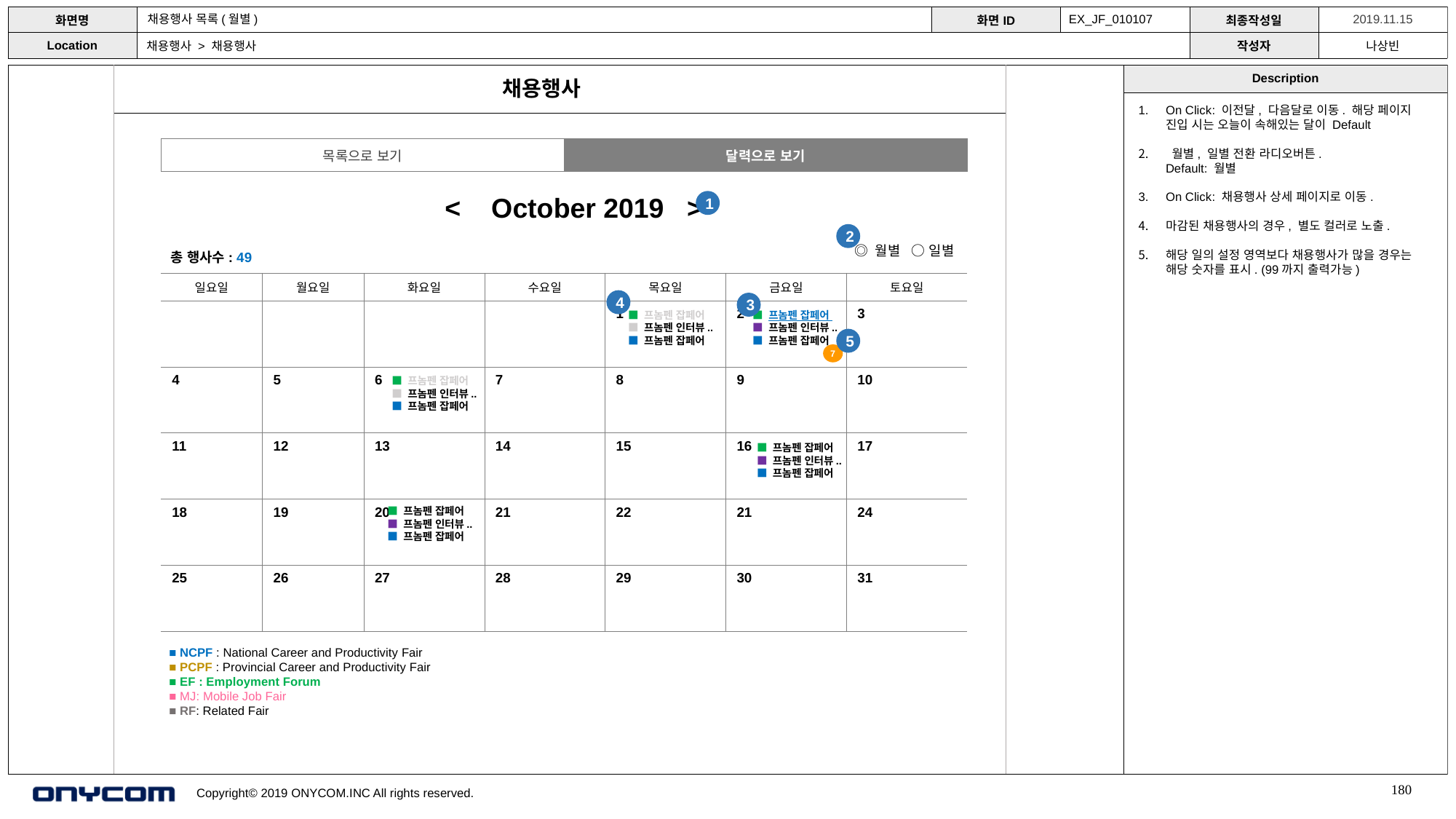

채용행사 목록(월별)
EX_JF_010107
채용행사 > 채용행사
채용행사
On Click: 이전달, 다음달로 이동. 해당 페이지 진입 시는 오늘이 속해있는 달이 Default

 월별, 일별 전환 라디오버튼.
Default: 월별
On Click: 채용행사 상세 페이지로 이동.

마감된 채용행사의 경우, 별도 컬러로 노출.

해당 일의 설정 영역보다 채용행사가 많을 경우는 해당 숫자를 표시. (99까지 출력가능)

| 목록으로 보기 | 달력으로 보기 |
| --- | --- |
<    October 2019   >
1
2
◎ 월별   ○ 일별
총 행사수: 49
| 일요일 | 월요일 | 화요일 | 수요일 | 목요일 | 금요일 | 토요일 |
| --- | --- | --- | --- | --- | --- | --- |
|  |  |  |  | 1 | 2 | 3 |
| 4 | 5 | 6 | 7 | 8 | 9 | 10 |
| 11 | 12 | 13 | 14 | 15 | 16 | 17 |
| 18 | 19 | 20 | 21 | 22 | 21 | 24 |
| 25 | 26 | 27 | 28 | 29 | 30 | 31 |
4
3
■ 프놈펜 잡페어
■ 프놈펜 인터뷰..
■ 프놈펜 잡페어

■ 프놈펜 잡페어
■ 프놈펜 인터뷰..
■ 프놈펜 잡페어

5
7
■ 프놈펜 잡페어
■ 프놈펜 인터뷰..
■ 프놈펜 잡페어

■ 프놈펜 잡페어
■ 프놈펜 인터뷰..
■ 프놈펜 잡페어

■ 프놈펜 잡페어
■ 프놈펜 인터뷰..
■ 프놈펜 잡페어

■ NCPF : National Career and Productivity Fair
■ PCPF : Provincial Career and Productivity Fair
■ EF : Employment Forum
■ MJ: Mobile Job Fair
■ RF: Related Fair
180